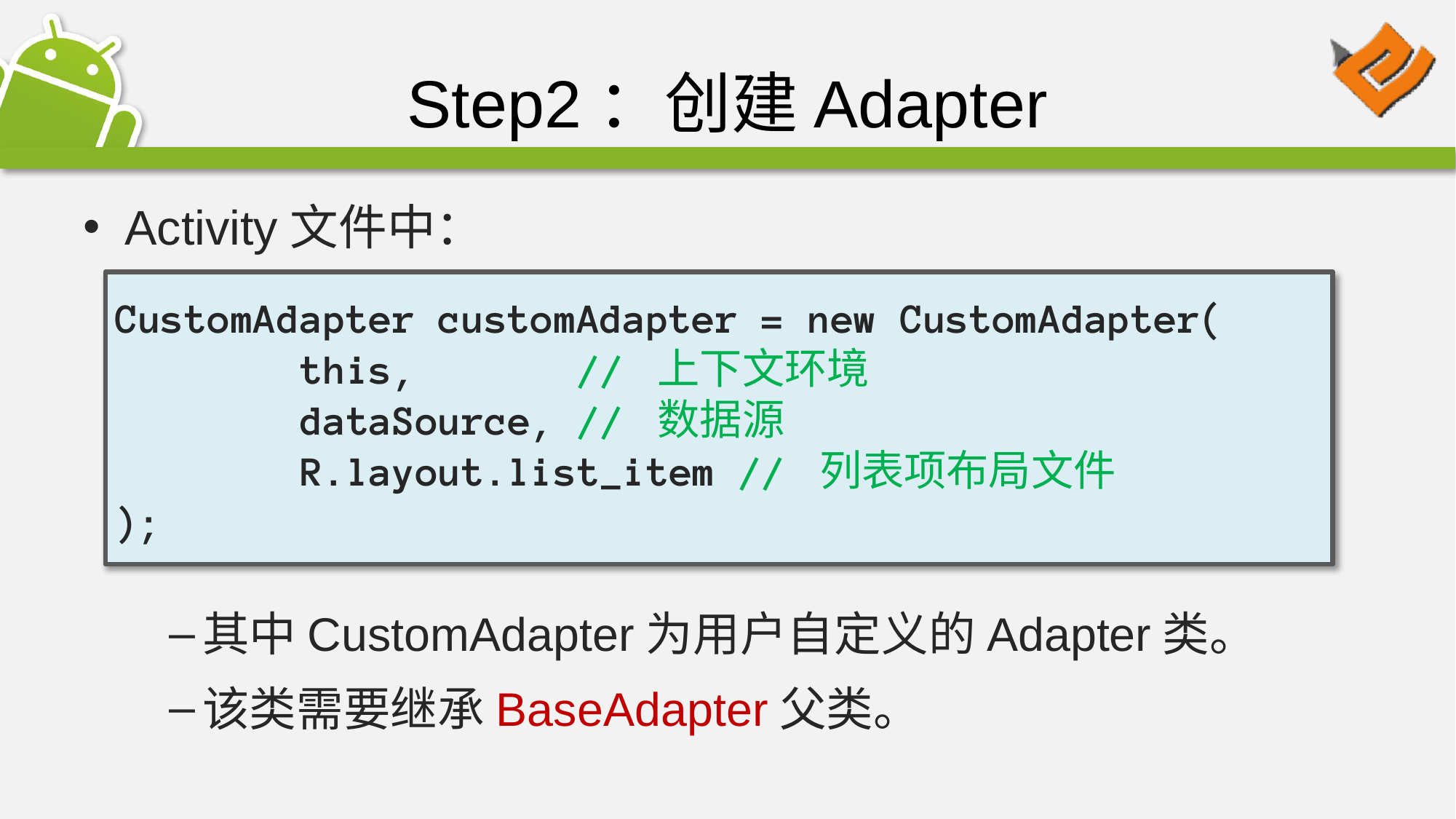

# Step2：创建Adapter
Activity文件中：
CustomAdapter customAdapter = new CustomAdapter(
        this,       // 上下文环境
        dataSource, // 数据源
        R.layout.list_item // 列表项布局文件
);
其中CustomAdapter为用户自定义的Adapter类。
该类需要继承BaseAdapter父类。